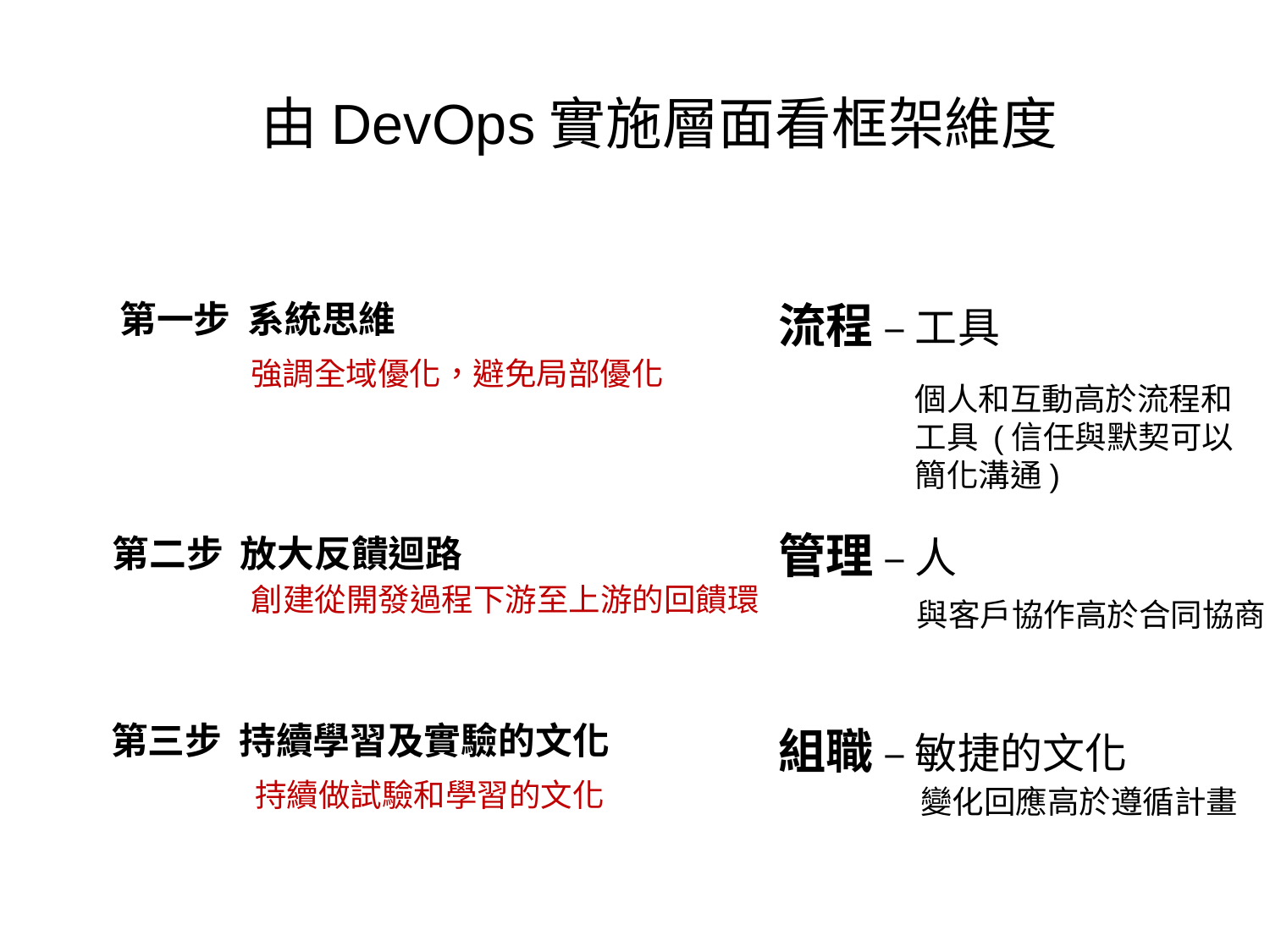

由DevOps實施層面看框架維度
流程 – 工具
第一步  系統思維
強調全域優化，避免局部優化
個人和互動高於流程和工具 (信任與默契可以簡化溝通)
管理 – 人
第二步  放大反饋迴路
創建從開發過程下游至上游的回饋環
與客戶協作高於合同協商
第三步  持續學習及實驗的文化
組職 – 敏捷的文化
持續做試驗和學習的文化
變化回應高於遵循計畫